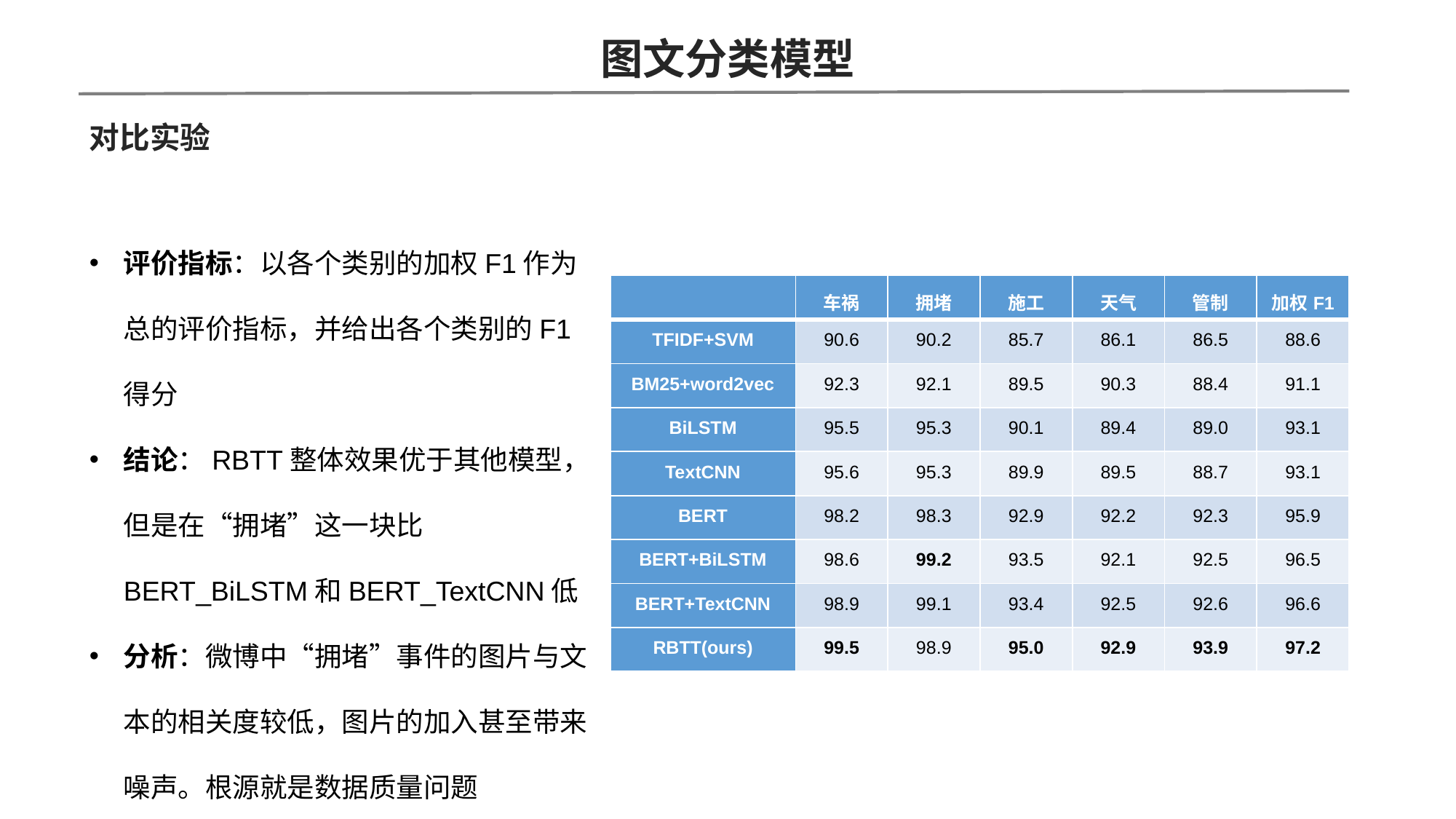

图文分类模型
对比实验
评价指标：以各个类别的加权F1作为总的评价指标，并给出各个类别的F1得分
结论：RBTT整体效果优于其他模型，但是在“拥堵”这一块比BERT_BiLSTM和BERT_TextCNN低
分析：微博中“拥堵”事件的图片与文本的相关度较低，图片的加入甚至带来噪声。根源就是数据质量问题
|  | 车祸 | 拥堵 | 施工 | 天气 | 管制 | 加权F1 |
| --- | --- | --- | --- | --- | --- | --- |
| TFIDF+SVM | 90.6 | 90.2 | 85.7 | 86.1 | 86.5 | 88.6 |
| BM25+word2vec | 92.3 | 92.1 | 89.5 | 90.3 | 88.4 | 91.1 |
| BiLSTM | 95.5 | 95.3 | 90.1 | 89.4 | 89.0 | 93.1 |
| TextCNN | 95.6 | 95.3 | 89.9 | 89.5 | 88.7 | 93.1 |
| BERT | 98.2 | 98.3 | 92.9 | 92.2 | 92.3 | 95.9 |
| BERT+BiLSTM | 98.6 | 99.2 | 93.5 | 92.1 | 92.5 | 96.5 |
| BERT+TextCNN | 98.9 | 99.1 | 93.4 | 92.5 | 92.6 | 96.6 |
| RBTT(ours) | 99.5 | 98.9 | 95.0 | 92.9 | 93.9 | 97.2 |